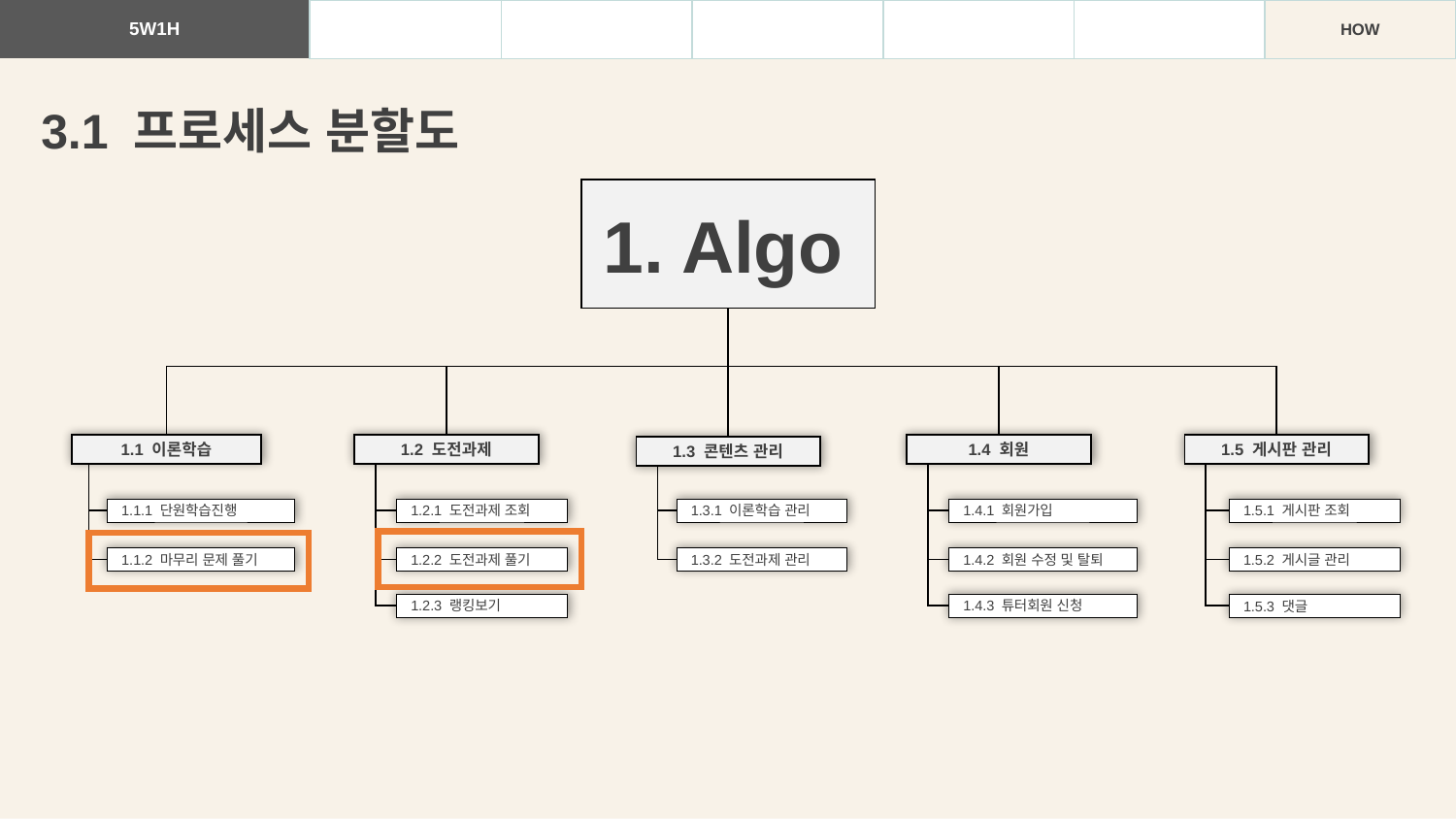

| 5W1H | WHAT | WHY | WHO | WHEN | WHERE | HOW |
| --- | --- | --- | --- | --- | --- | --- |
3.1 프로세스 분할도
1. Algo
1.1 이론학습

1.2 도전과제

1.4 회원

1.5 게시판 관리

1.3 콘텐츠 관리

1.1.1 단원학습진행
1.2.1 도전과제 조회
1.3.1 이론학습 관리
1.4.1 회원가입
1.5.1 게시판 조회

1.1.2 마무리 문제 풀기
1.2.2 도전과제 풀기
1.3.2 도전과제 관리
1.4.2 회원 수정 및 탈퇴
1.5.2 게시글 관리
1.2.3 랭킹보기
1.4.3 튜터회원 신청
1.5.3 댓글